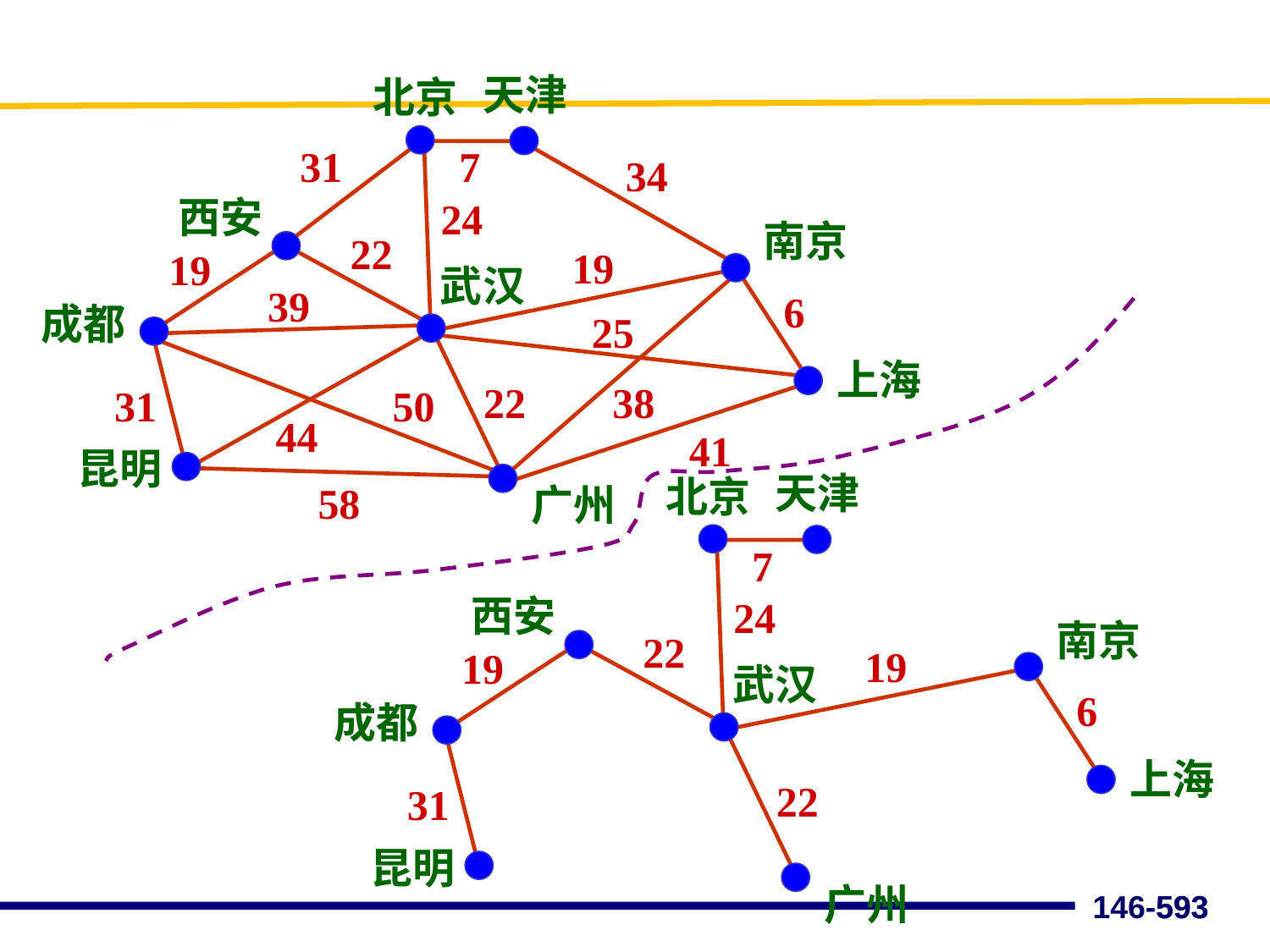

天津
北京

31
7

34

西安
24
南京
22

19
19

武汉

39

6
成都
25

上海

22
38
31
50

44
41
昆明

58
广州

天津
北京

7

西安
24
南京
22

19
19

武汉

6
成都

上海

22
31
昆明

广州
593
146-593